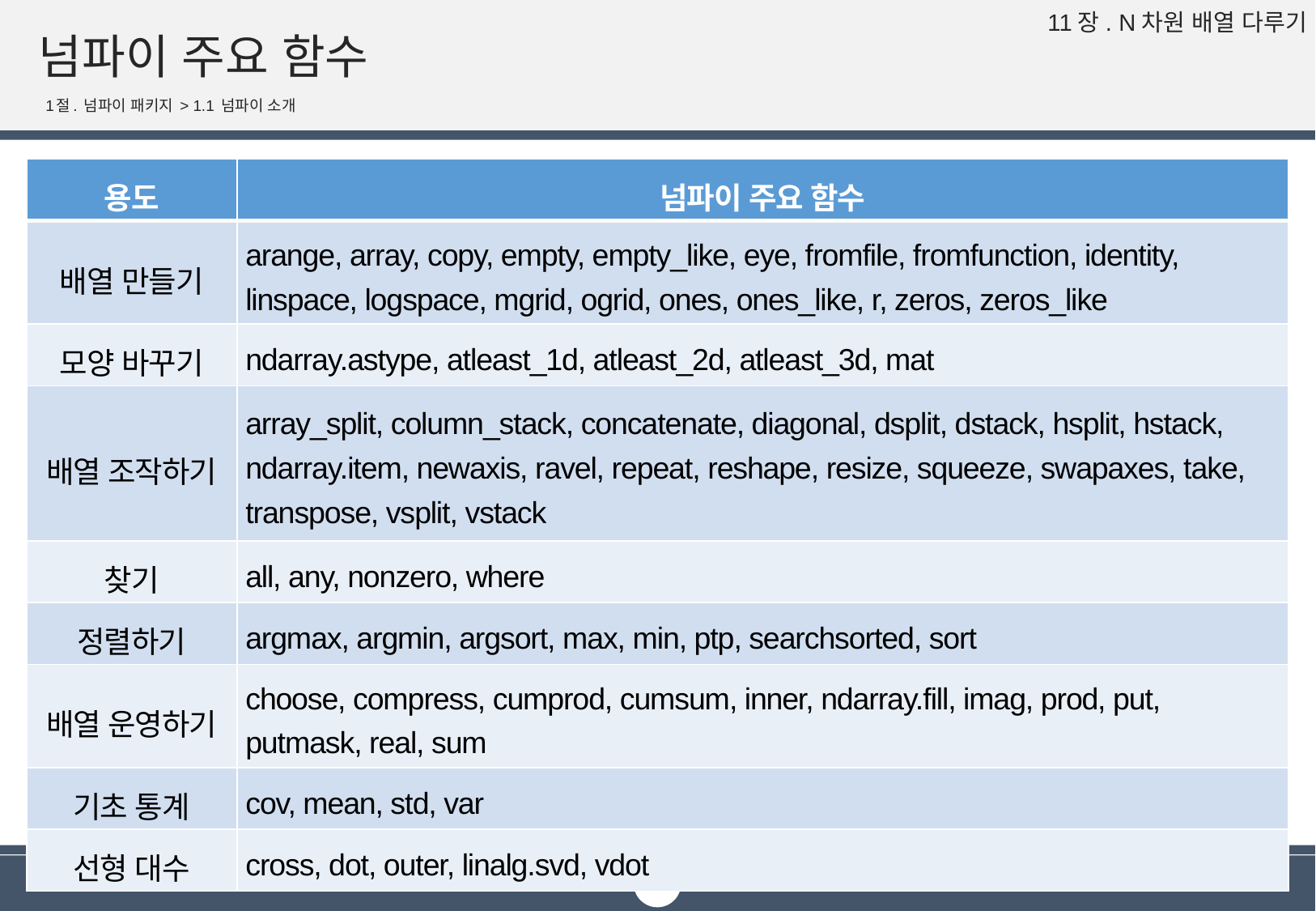

# 넘파이 주요 함수
1절. 넘파이 패키지 > 1.1 넘파이 소개
| 용도 | 넘파이 주요 함수 |
| --- | --- |
| 배열 만들기 | arange, array, copy, empty, empty\_like, eye, fromfile, fromfunction, identity, linspace, logspace, mgrid, ogrid, ones, ones\_like, r, zeros, zeros\_like |
| 모양 바꾸기 | ndarray.astype, atleast\_1d, atleast\_2d, atleast\_3d, mat |
| 배열 조작하기 | array\_split, column\_stack, concatenate, diagonal, dsplit, dstack, hsplit, hstack, ndarray.item, newaxis, ravel, repeat, reshape, resize, squeeze, swapaxes, take, transpose, vsplit, vstack |
| 찾기 | all, any, nonzero, where |
| 정렬하기 | argmax, argmin, argsort, max, min, ptp, searchsorted, sort |
| 배열 운영하기 | choose, compress, cumprod, cumsum, inner, ndarray.fill, imag, prod, put, putmask, real, sum |
| 기초 통계 | cov, mean, std, var |
| 선형 대수 | cross, dot, outer, linalg.svd, vdot |
5